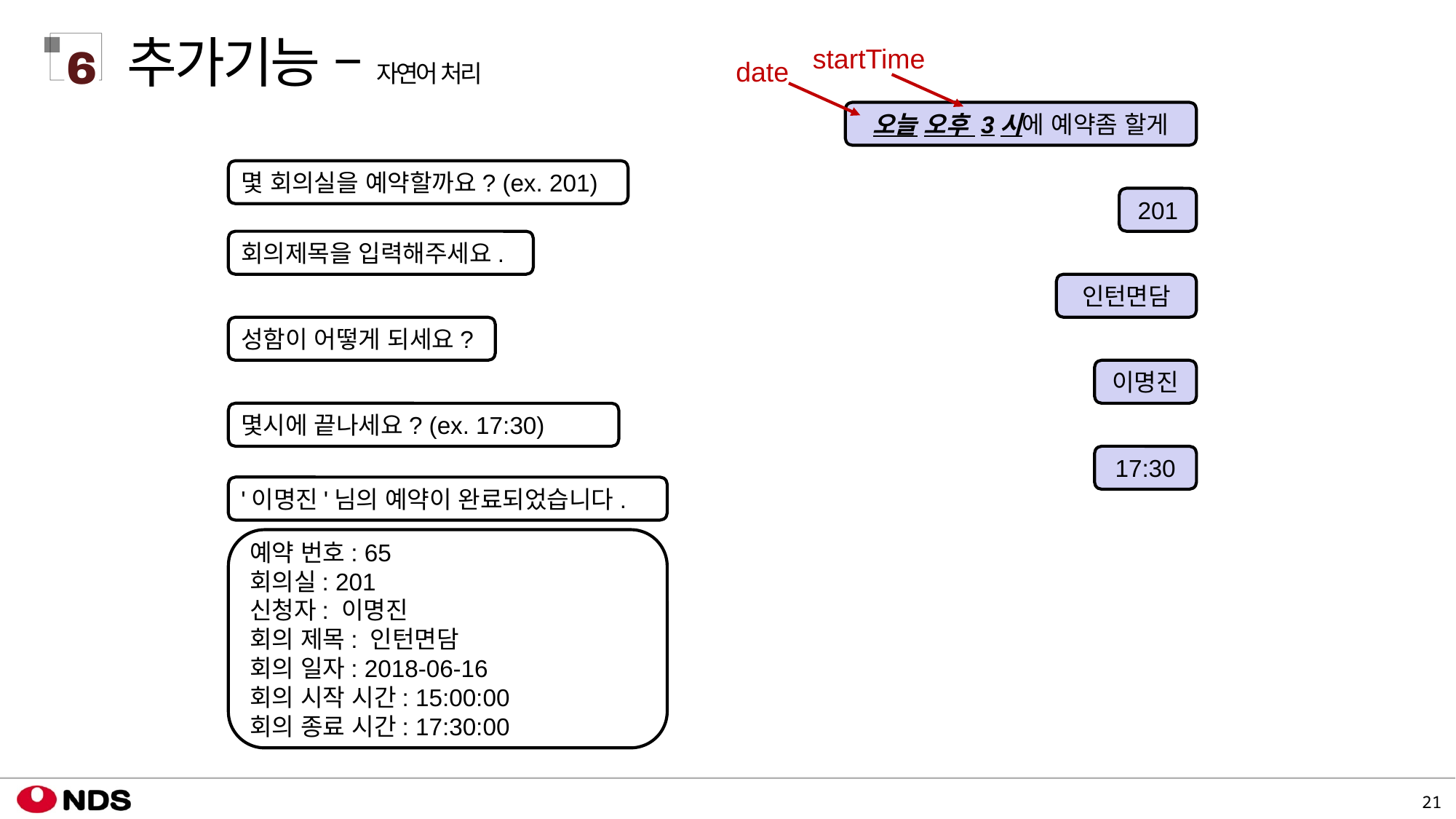

추가기능 – 자연어 처리

6
startTime
date
오늘 오후 3시에 예약좀 할게
몇 회의실을 예약할까요? (ex. 201)
201
회의제목을 입력해주세요.
인턴면담
성함이 어떻게 되세요?
이명진
몇시에 끝나세요? (ex. 17:30)
17:30
'이명진'님의 예약이 완료되었습니다.
예약 번호: 65
회의실: 201
신청자: 이명진
회의 제목: 인턴면담
회의 일자: 2018-06-16
회의 시작 시간: 15:00:00
회의 종료 시간: 17:30:00